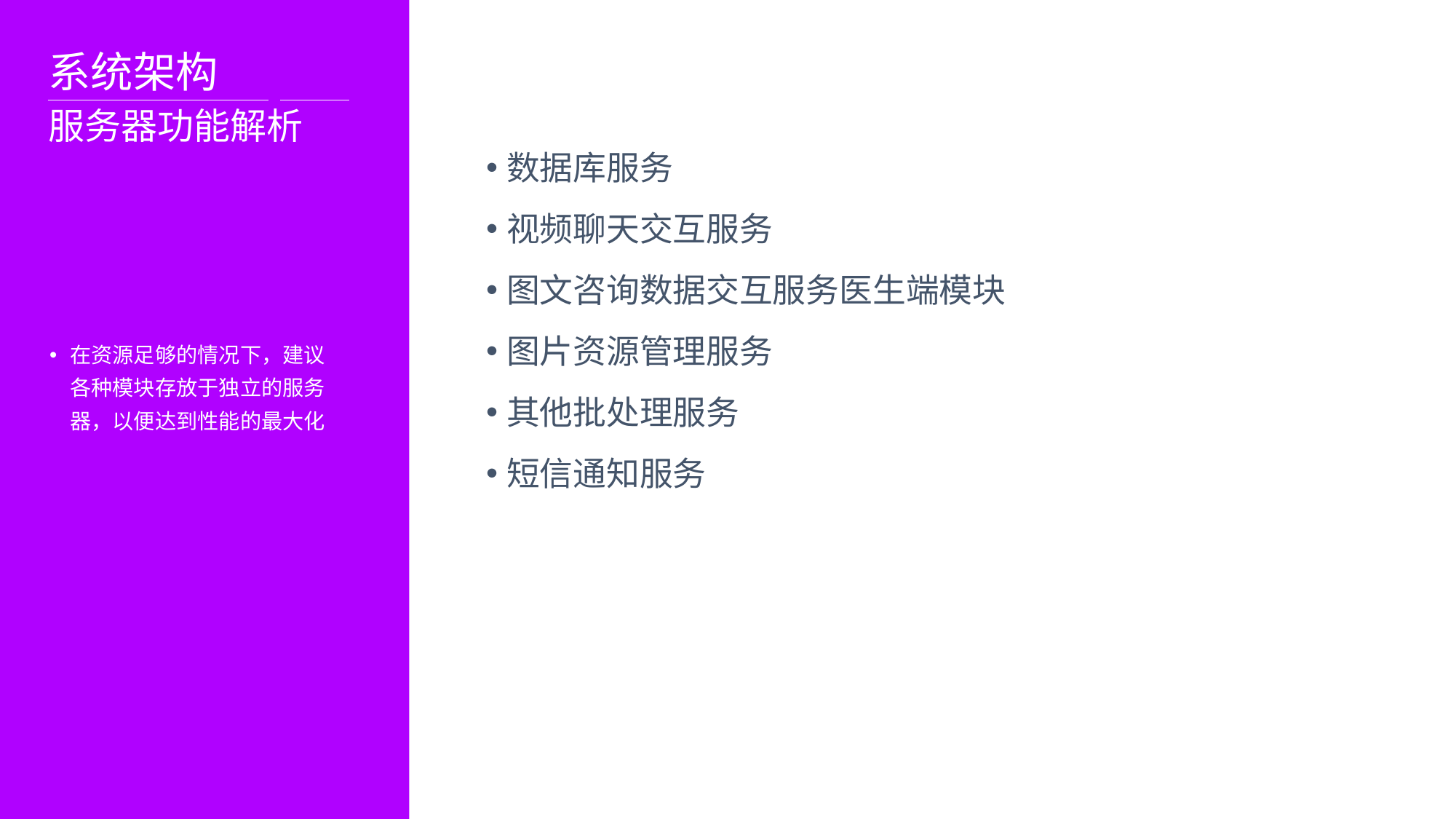

系统架构
服务器功能解析
数据库服务
视频聊天交互服务
图文咨询数据交互服务医生端模块
图片资源管理服务
其他批处理服务
短信通知服务
在资源足够的情况下，建议各种模块存放于独立的服务器，以便达到性能的最大化